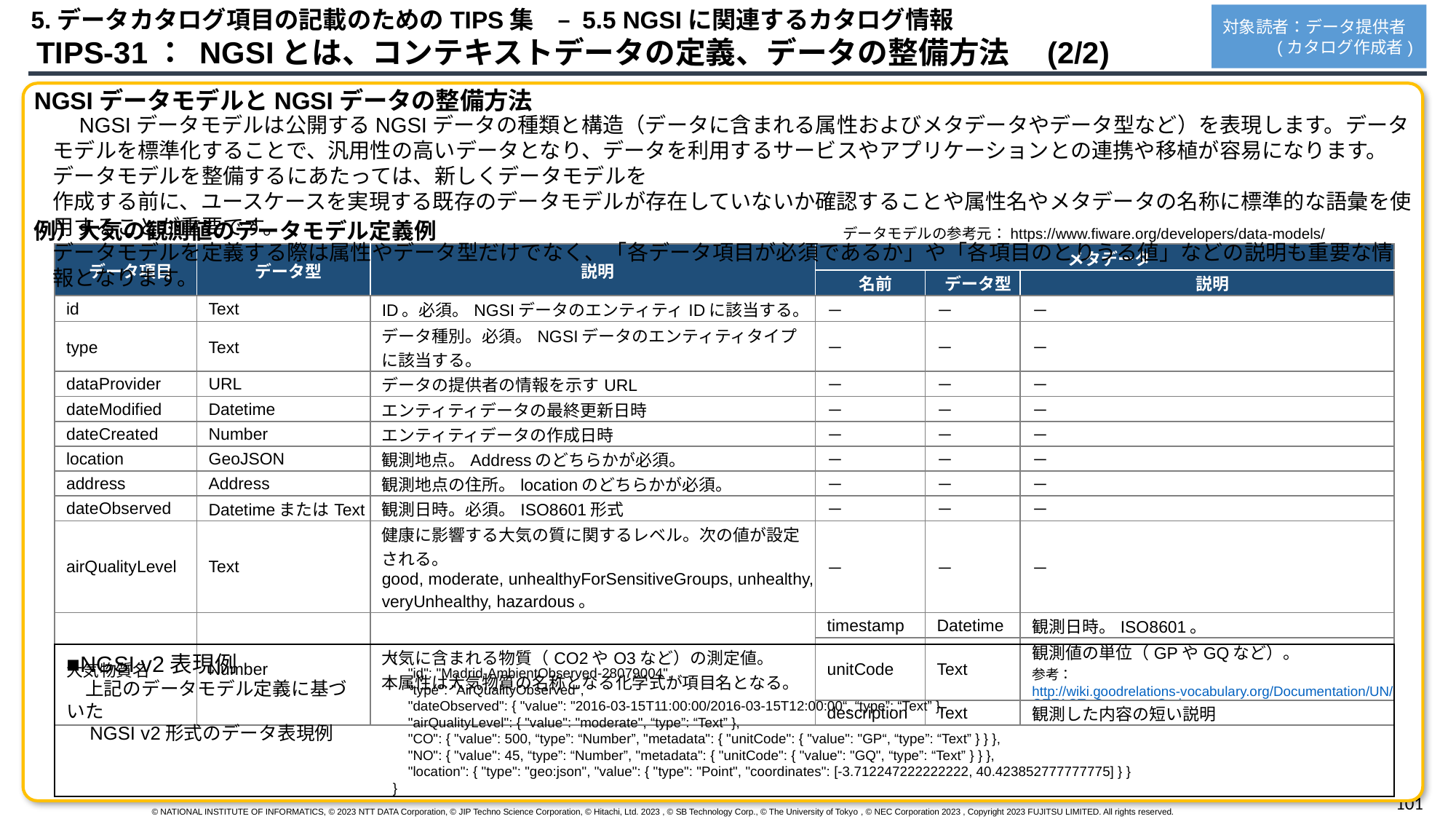

5.データカタログ項目の記載のためのTIPS集　– 5.5 NGSIに関連するカタログ情報
対象読者：データ提供者
           (カタログ作成者)
 TIPS-31： NGSIとは、コンテキストデータの定義、データの整備方法　(2/2)
NGSIデータモデルとNGSIデータの整備方法

　NGSIデータモデルは公開するNGSIデータの種類と構造（データに含まれる属性およびメタデータやデータ型など）を表現します。データモデルを標準化することで、汎用性の高いデータとなり、データを利用するサービスやアプリケーションとの連携や移植が容易になります。データモデルを整備するにあたっては、新しくデータモデルを
作成する前に、ユースケースを実現する既存のデータモデルが存在していないか確認することや属性名やメタデータの名称に標準的な語彙を使用することが重要です。
データモデルを定義する際は属性やデータ型だけでなく、「各データ項目が必須であるか」や「各項目のとりうる値」などの説明も重要な情報となります。
例）大気の観測値のデータモデル定義例
データモデルの参考元：https://www.fiware.org/developers/data-models/
| データ項目 | データ型 | 説明 | メタデータ |  |  |
| --- | --- | --- | --- | --- | --- |
|  |  |  | 名前 | データ型 | 説明 |
| id | Text | ID。必須。NGSIデータのエンティティIDに該当する。 | － | － | － |
| type | Text | データ種別。必須。NGSIデータのエンティティタイプに該当する。 | － | － | － |
| dataProvider | URL | データの提供者の情報を示すURL | － | － | － |
| dateModified | Datetime | エンティティデータの最終更新日時 | － | － | － |
| dateCreated | Number | エンティティデータの作成日時 | － | － | － |
| location | GeoJSON | 観測地点。Addressのどちらかが必須。 | － | － | － |
| address | Address | 観測地点の住所。locationのどちらかが必須。 | － | － | － |
| dateObserved | DatetimeまたはText | 観測日時。必須。ISO8601形式 | － | － | － |
| airQualityLevel | Text | 健康に影響する大気の質に関するレベル。次の値が設定される。 good, moderate, unhealthyForSensitiveGroups, unhealthy, veryUnhealthy, hazardous。 | － | － | － |
| 大気物質名 | Number | 大気に含まれる物質（CO2やO3など）の測定値。 本属性は大気物質の名称となる化学式が項目名となる。 | timestamp | Datetime | 観測日時。ISO8601。 |
|  |  |  | unitCode | Text | 観測値の単位（GPやGQなど）。 参考：http://wiki.goodrelations-vocabulary.org/Documentation/UN/CEFACT\_Common\_Codes |
|  |  |  | description | Text | 観測した内容の短い説明 |
{
    "id": "Madrid-AmbientObserved-28079004",
    "type": "AirQualityObserved",
    "dateObserved": { "value": "2016-03-15T11:00:00/2016-03-15T12:00:00“, “type”: “Text” },
    "airQualityLevel": { "value": "moderate", “type”: “Text” },
    "CO": { "value": 500, “type”: “Number”, "metadata": { "unitCode": { "value": "GP“, “type”: “Text” } } },
    "NO": { "value": 45, “type”: “Number”, "metadata": { "unitCode": { "value": "GQ", “type”: “Text” } } },
    "location": { "type": "geo:json", "value": { "type": "Point", "coordinates": [-3.712247222222222, 40.423852777777775] } }
}

■NGSI v2表現例
　上記のデータモデル定義に基づいた
　NGSI v2形式のデータ表現例